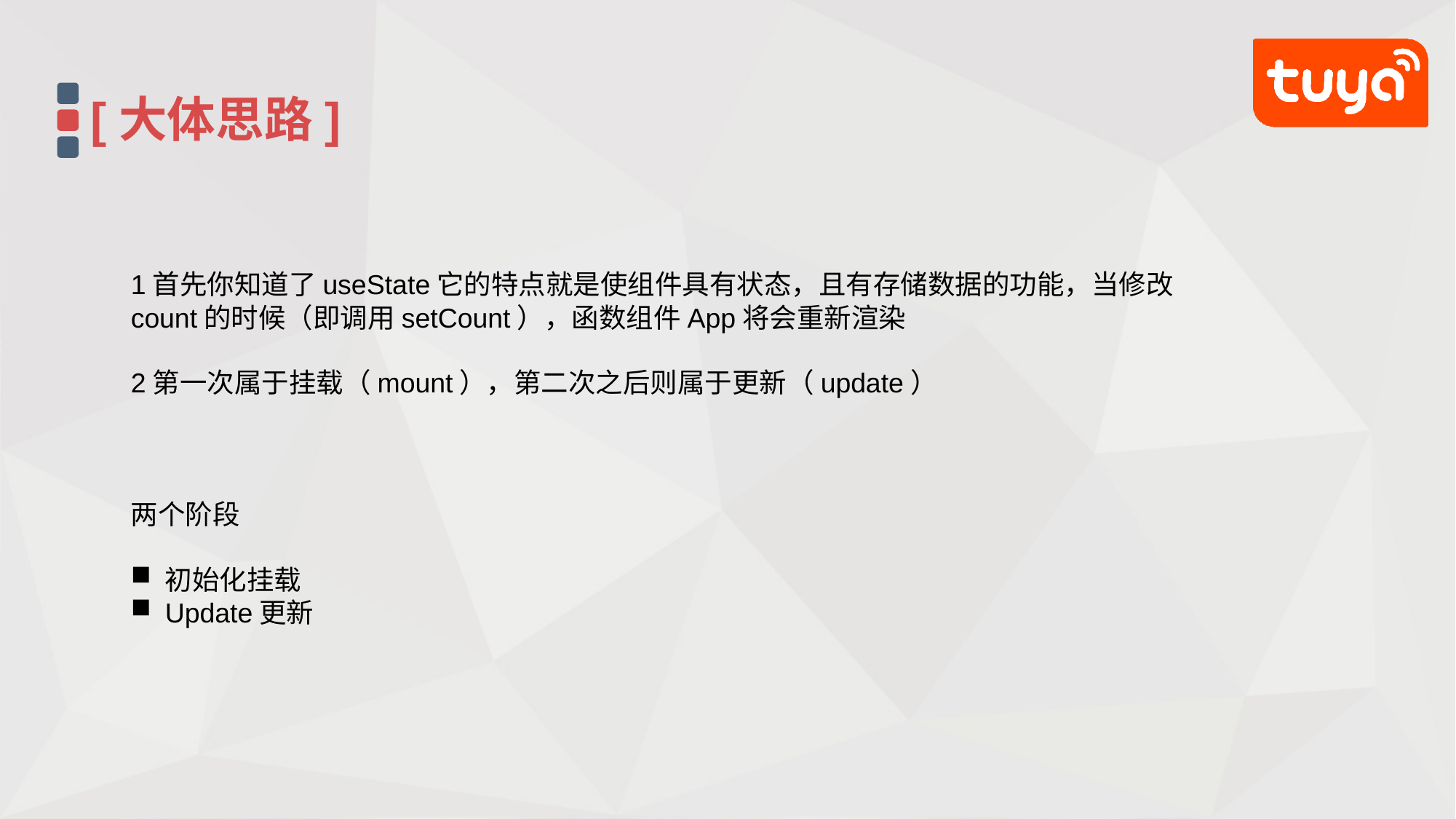

[大体思路]

1首先你知道了useState它的特点就是使组件具有状态，且有存储数据的功能，当修改count的时候（即调用setCount），函数组件App将会重新渲染

2第一次属于挂载（mount），第二次之后则属于更新（update）

两个阶段

初始化挂载
Update更新